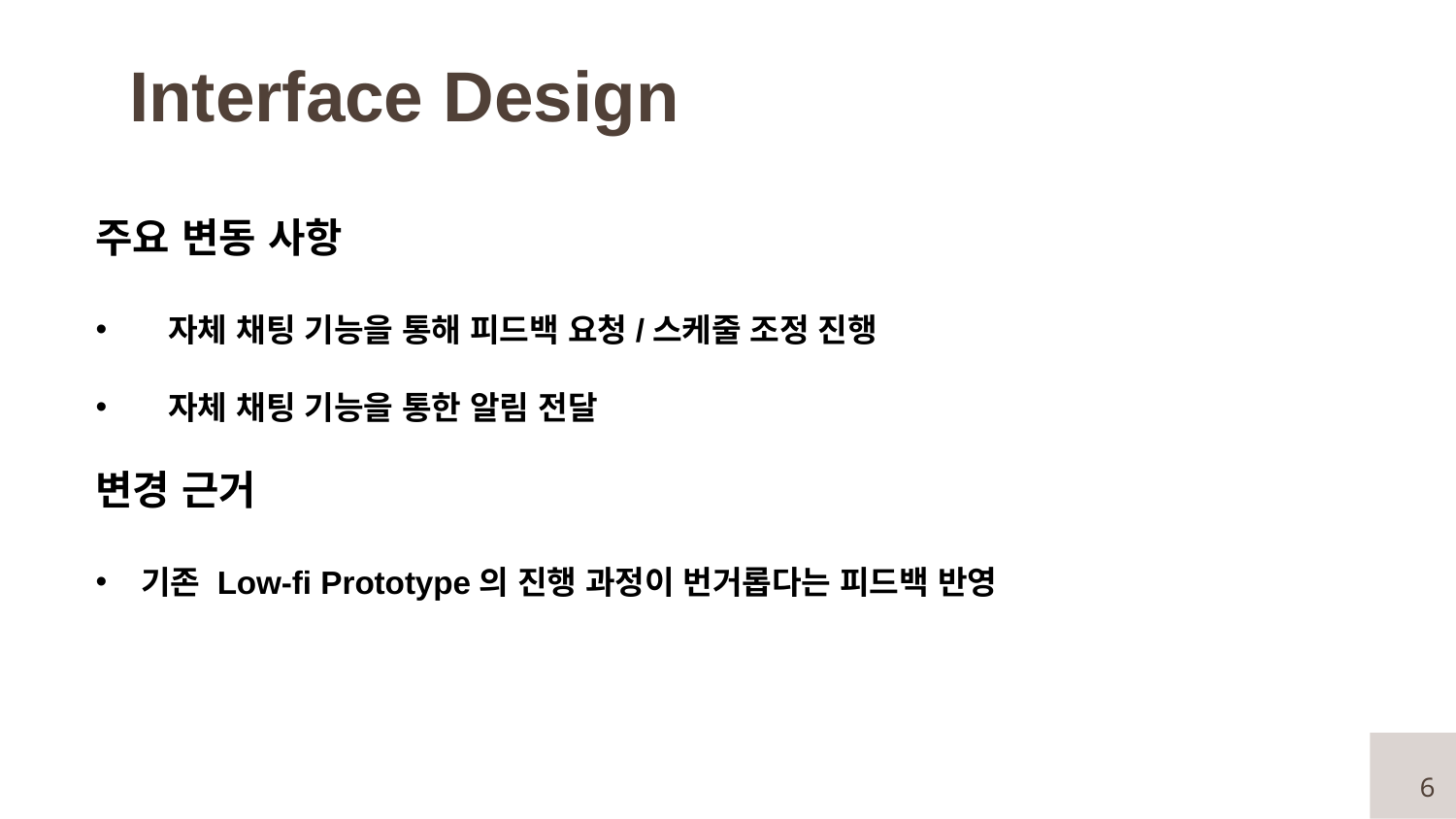

# Interface Design
주요 변동 사항

자체 채팅 기능을 통해 피드백 요청/스케줄 조정 진행

자체 채팅 기능을 통한 알림 전달

변경 근거

기존 Low-fi Prototype의 진행 과정이 번거롭다는 피드백 반영

6